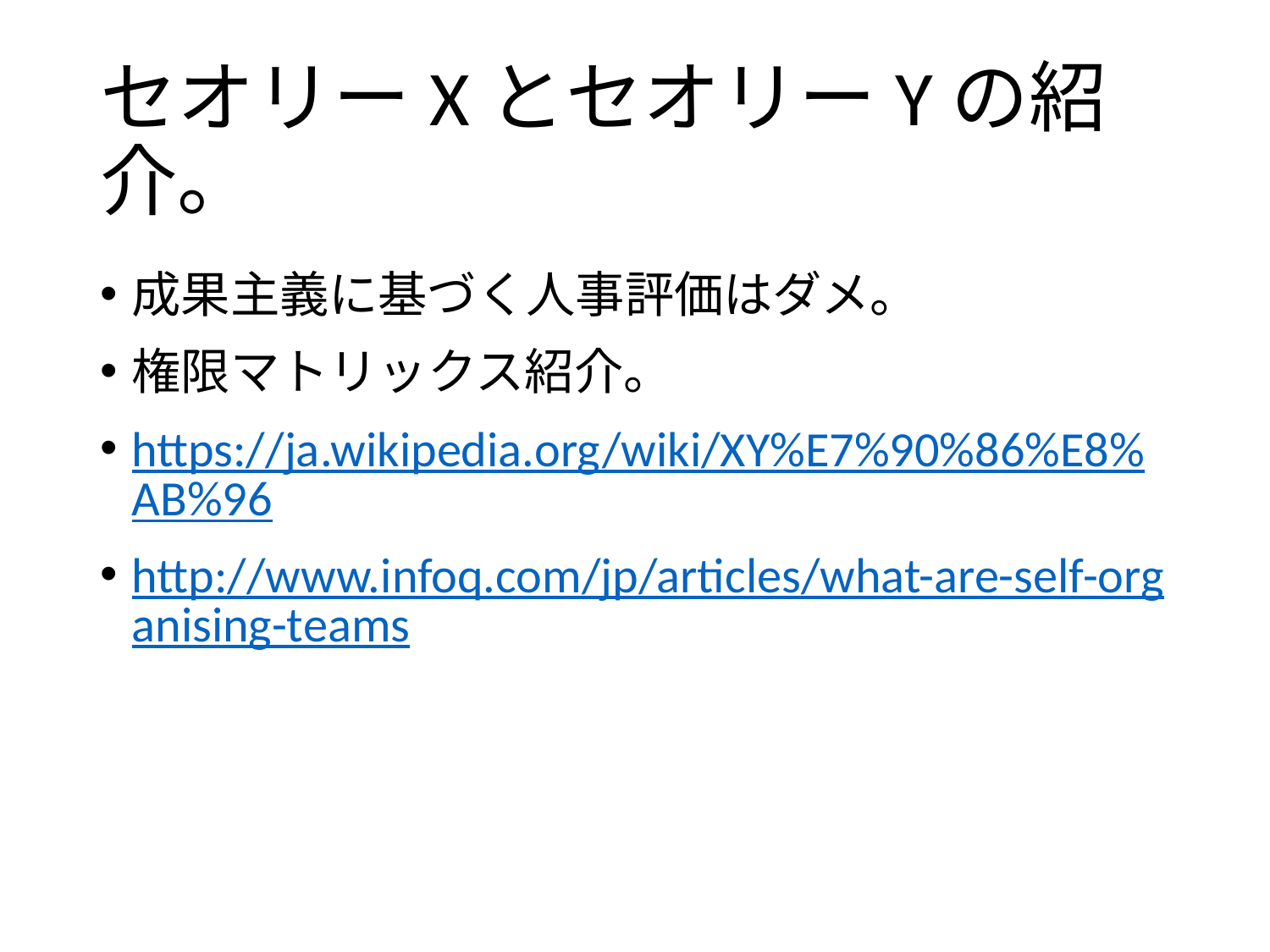

# セオリーXとセオリーYの紹介。
成果主義に基づく人事評価はダメ。
権限マトリックス紹介。
https://ja.wikipedia.org/wiki/XY%E7%90%86%E8%AB%96
http://www.infoq.com/jp/articles/what-are-self-organising-teams